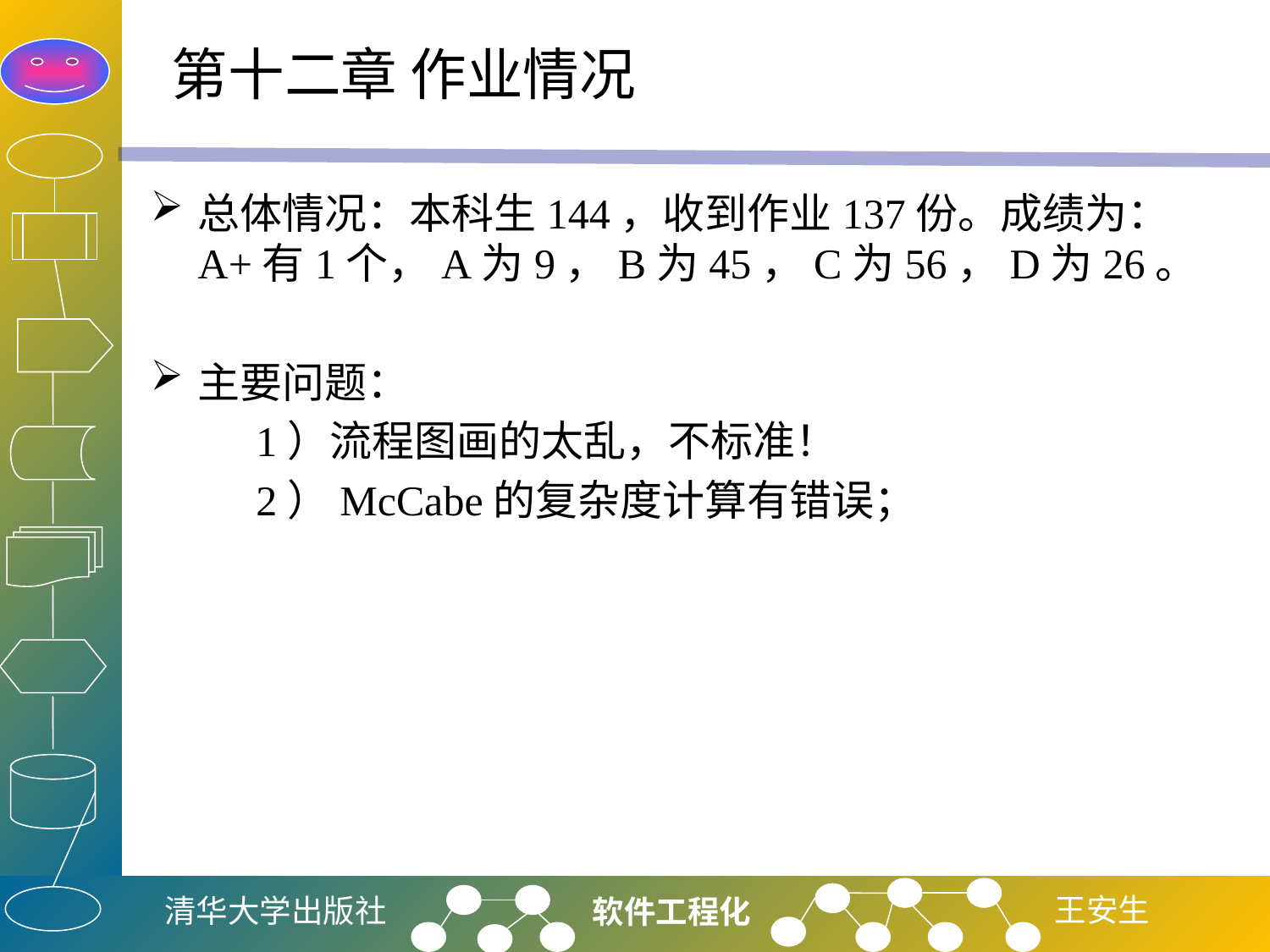

# 第十二章 作业情况
总体情况：本科生144，收到作业137份。成绩为：A+有1个，A为9，B为45，C为56，D为26。

主要问题：
          1）流程图画的太乱，不标准！
          2）McCabe的复杂度计算有错误；